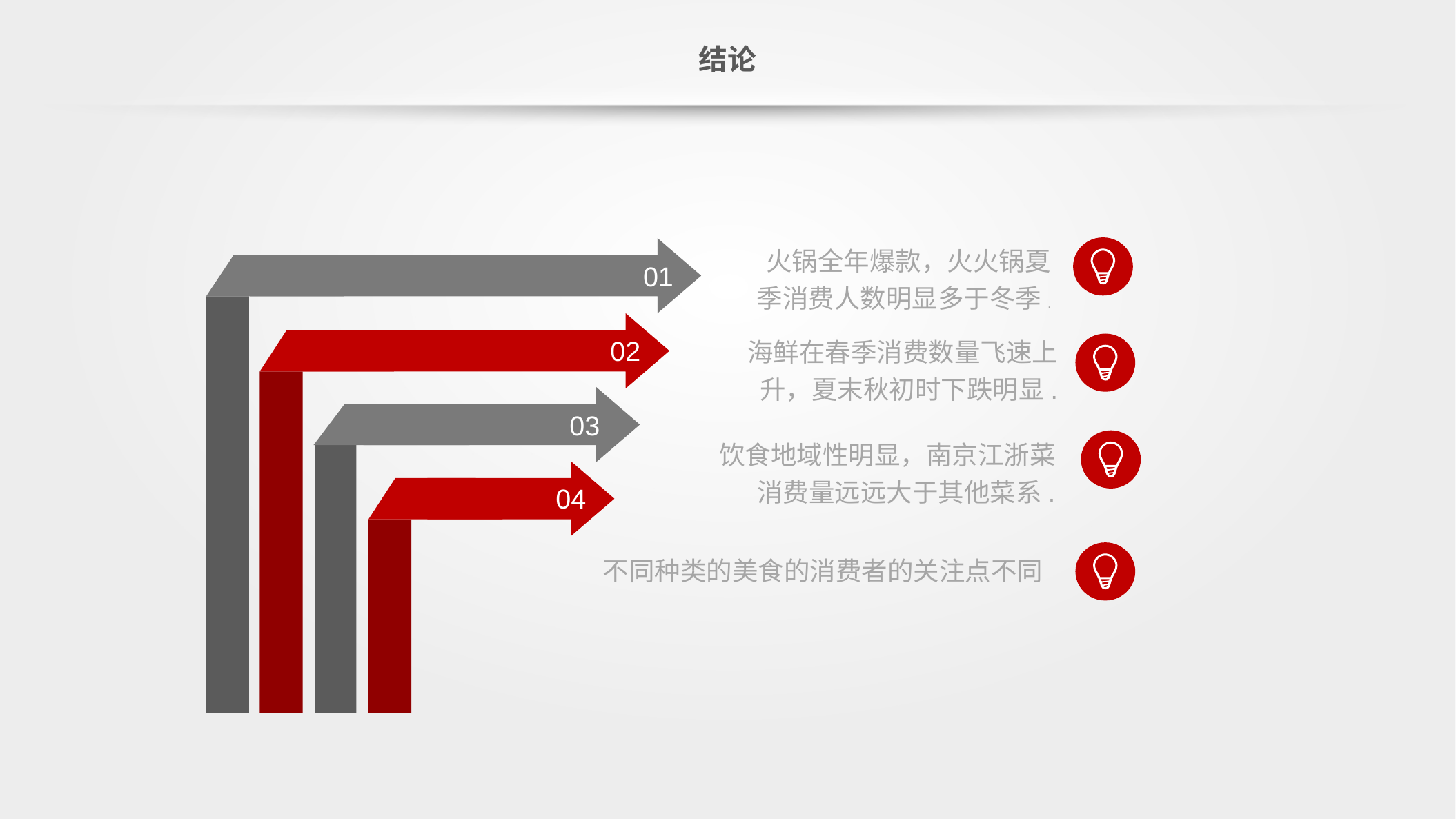

结论

火锅全年爆款，火火锅夏季消费人数明显多于冬季.
01

海鲜在春季消费数量飞速上升，夏末秋初时下跌明显.

02

03

饮食地域性明显，南京江浙菜消费量远远大于其他菜系.

04

不同种类的美食的消费者的关注点不同